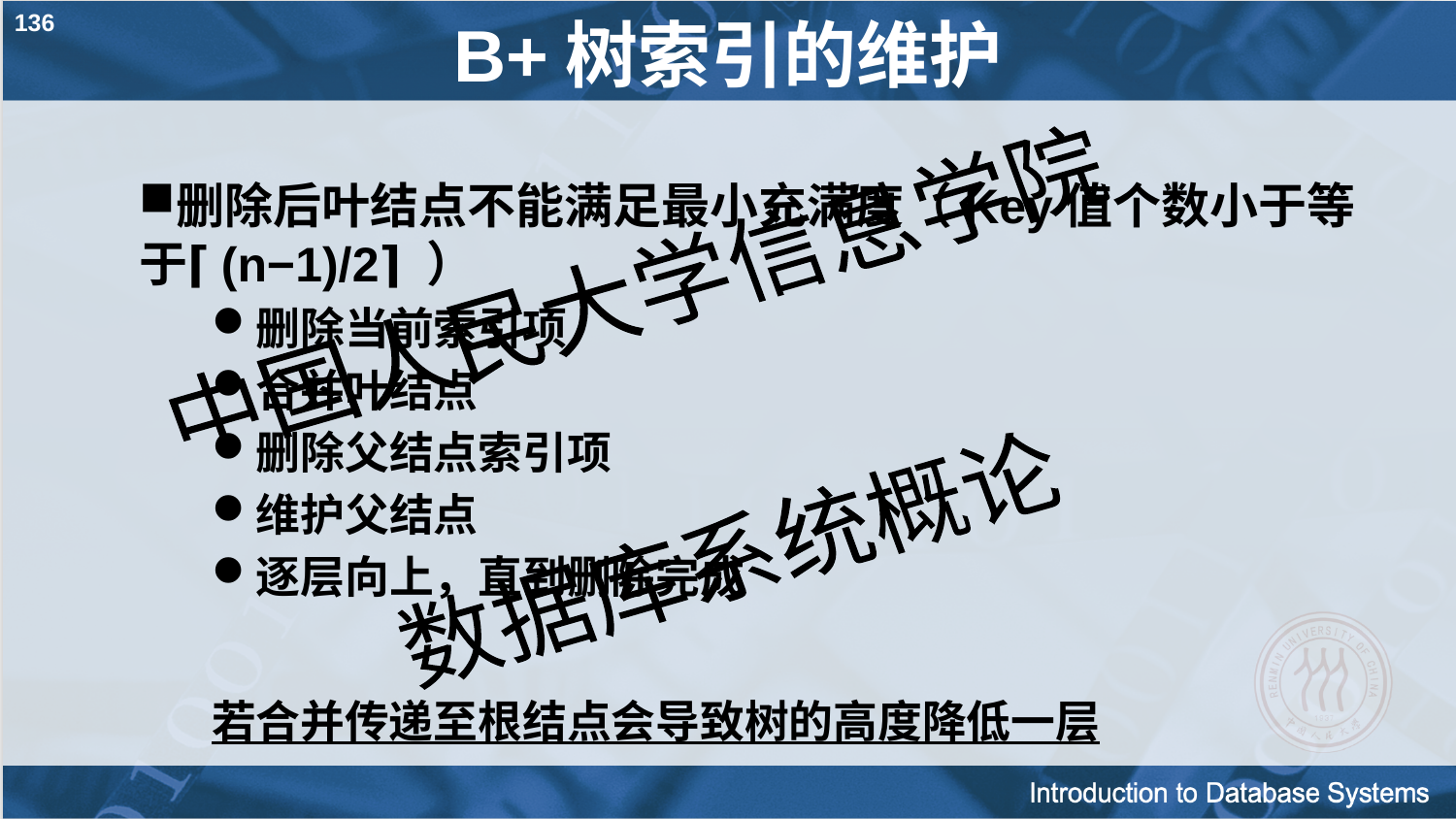

136
# B+树索引的维护

删除后叶结点不能满足最小充满度（Key值个数小于等于⌈(n−1)/2⌉ ）
删除当前索引项
合并叶结点
删除父结点索引项
维护父结点
逐层向上，直到删除完成

若合并传递至根结点会导致树的高度降低一层